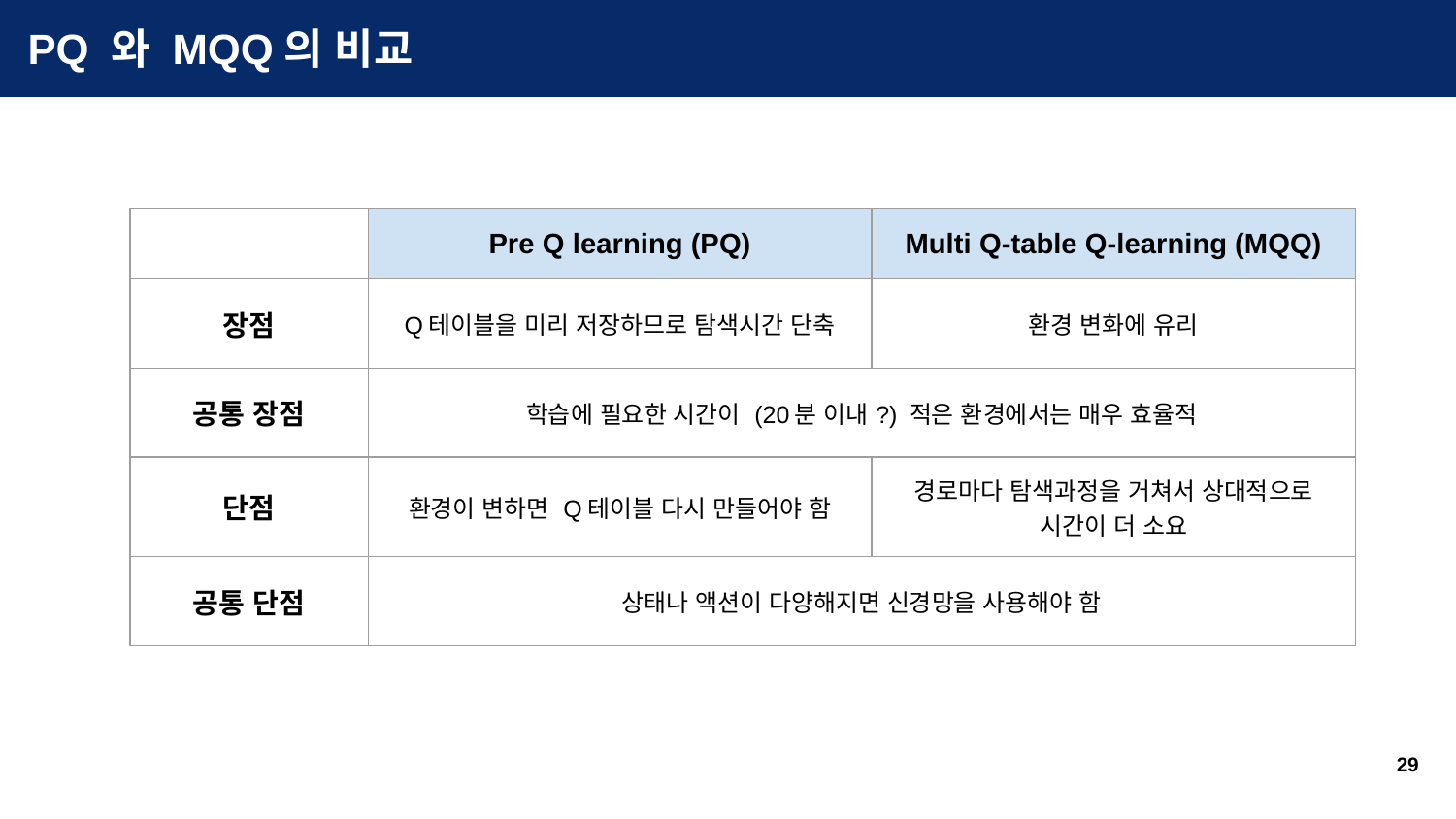

# PQ 와 MQQ의 비교
|  | Pre Q learning (PQ) | Multi Q-table Q-learning (MQQ) |
| --- | --- | --- |
| 장점 | Q테이블을 미리 저장하므로 탐색시간 단축 | 환경 변화에 유리 |
| 공통 장점 | 학습에 필요한 시간이 (20분 이내?) 적은 환경에서는 매우 효율적 |  |
| 단점 | 환경이 변하면 Q테이블 다시 만들어야 함 | 경로마다 탐색과정을 거쳐서 상대적으로 시간이 더 소요 |
| 공통 단점 | 상태나 액션이 다양해지면 신경망을 사용해야 함 |  |
29